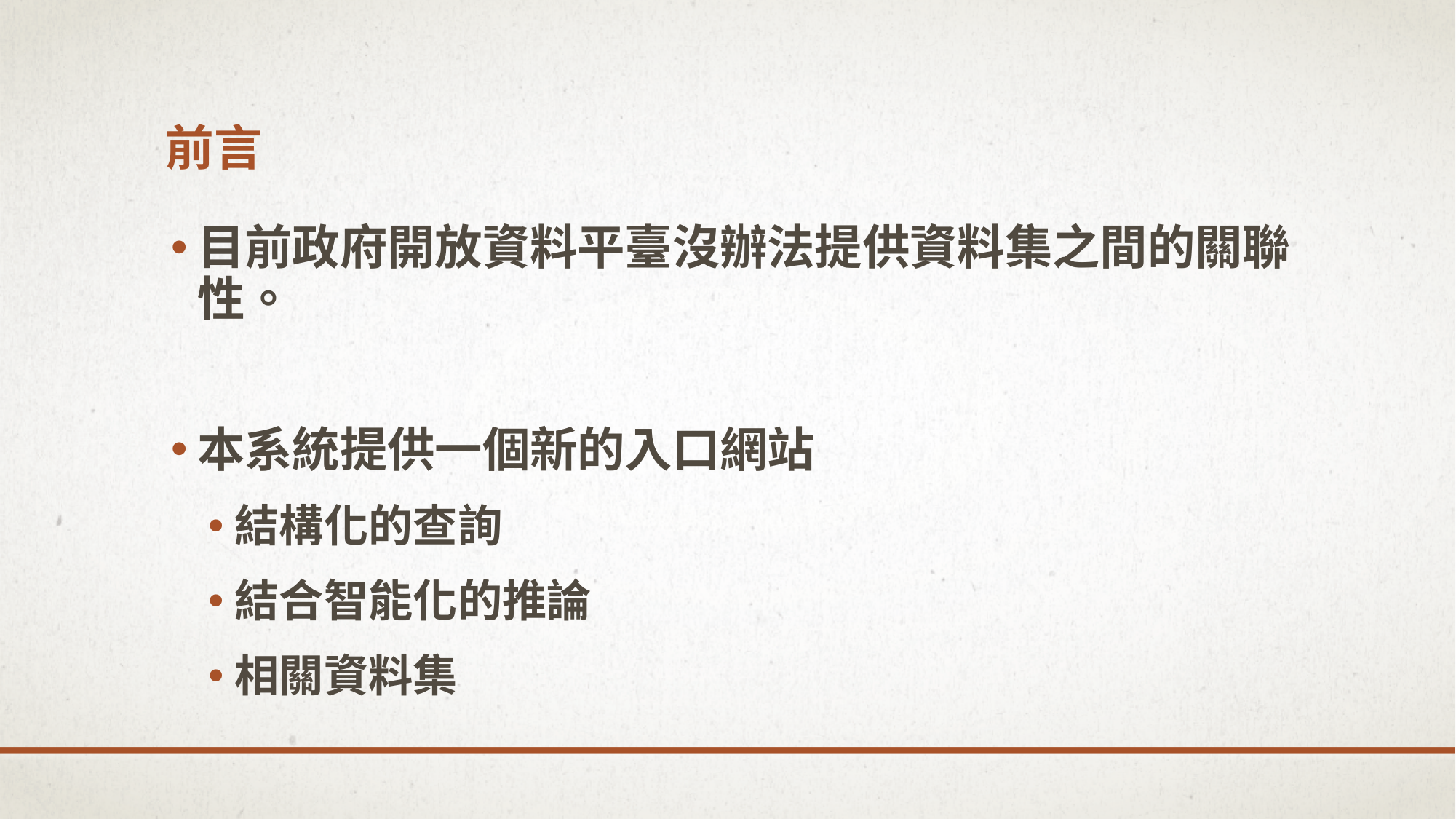

# 前言
目前政府開放資料平臺沒辦法提供資料集之間的關聯性。

本系統提供一個新的入口網站
結構化的查詢
結合智能化的推論
相關資料集